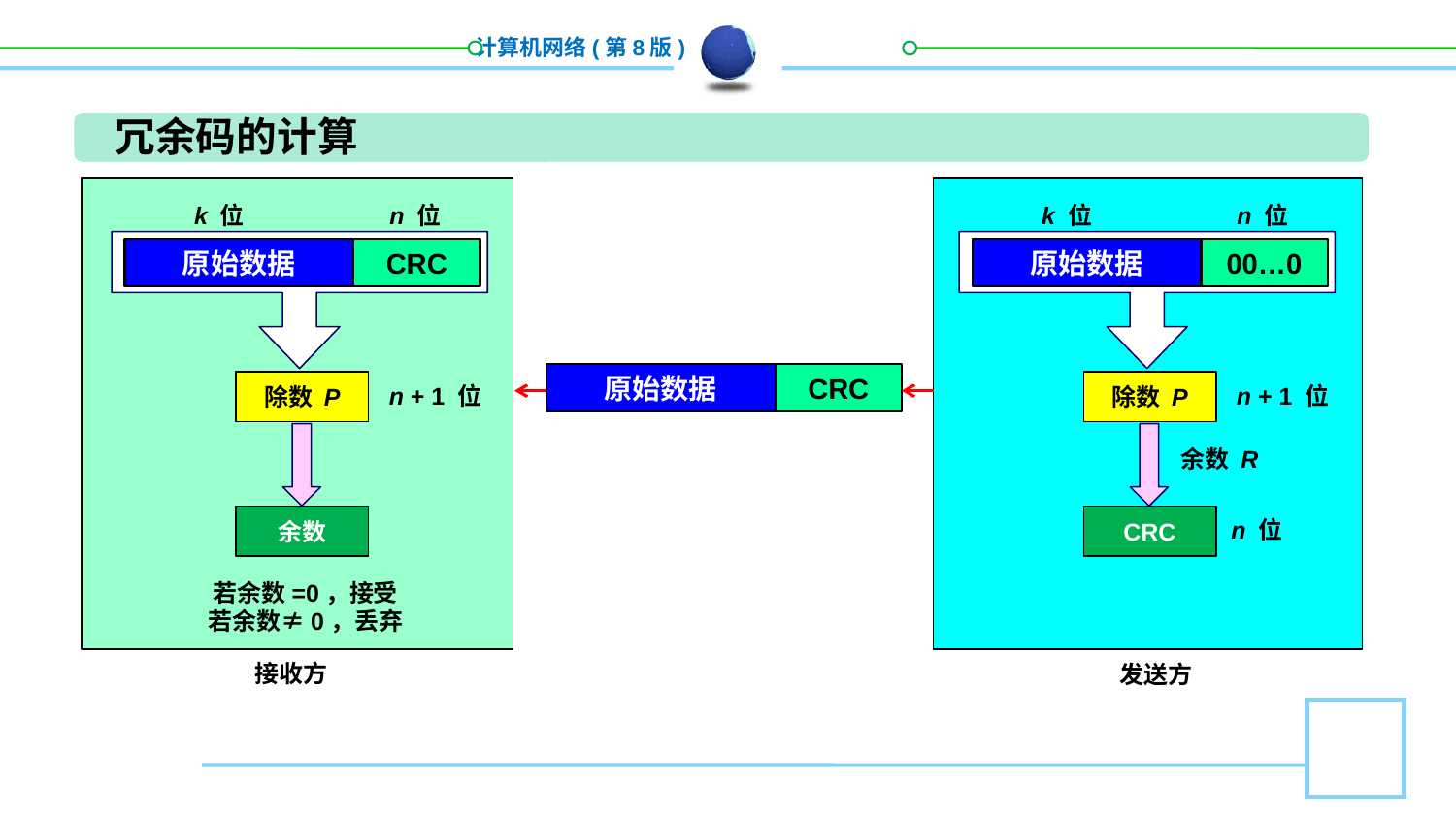

冗余码的计算

k 位
n 位
k 位
n 位

原始数据
CRC
原始数据
00…0
原始数据
CRC
除数 P
除数 P
n + 1 位
n + 1 位

余数 R
余数
CRC
n 位
若余数=0，接受
若余数≠0，丢弃
接收方
发送方